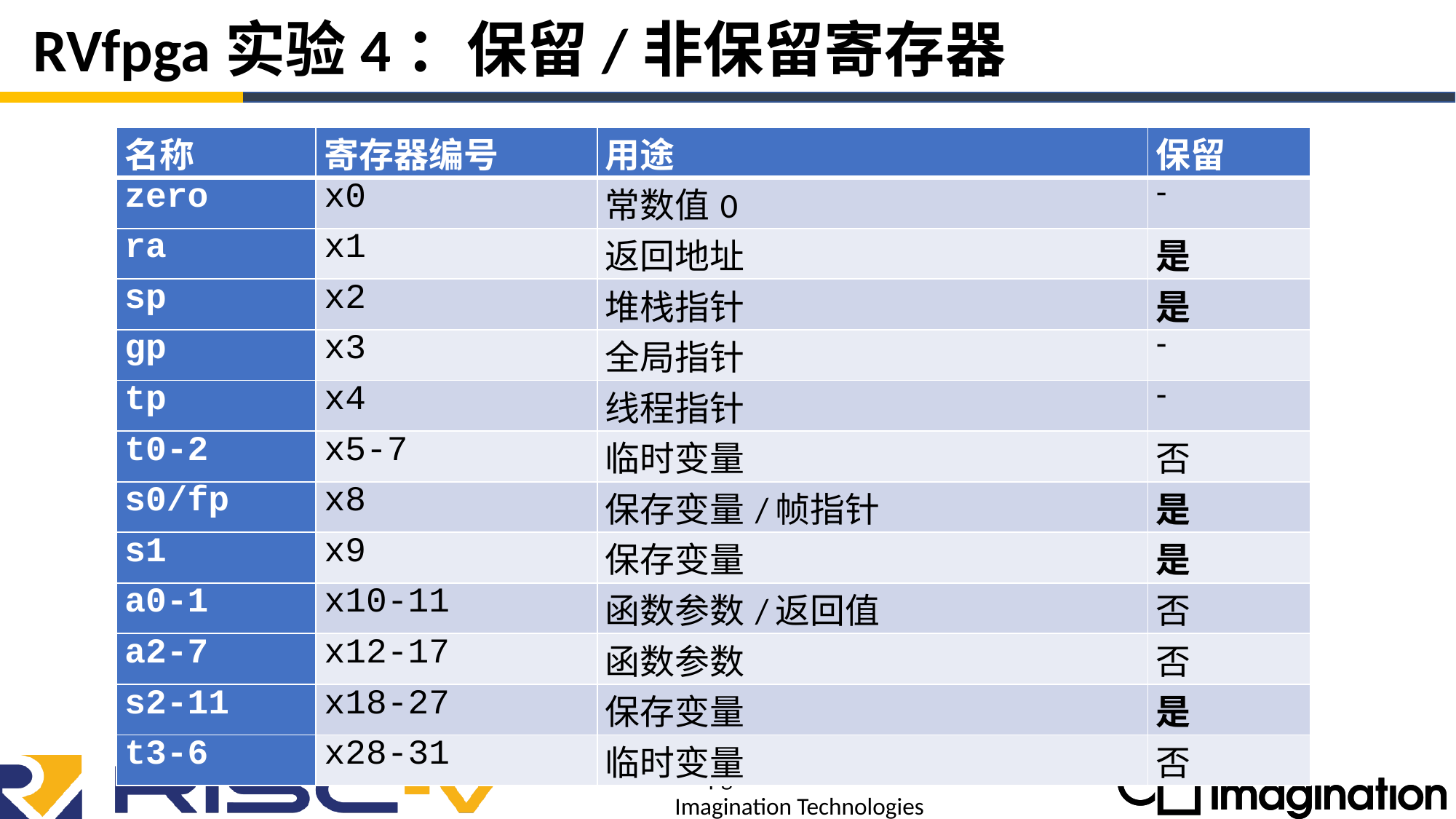

# RVfpga实验4：保留/非保留寄存器
| 名称 | 寄存器编号 | 用途 | 保留 |
| --- | --- | --- | --- |
| zero | x0 | 常数值0 | - |
| ra | x1 | 返回地址 | 是 |
| sp | x2 | 堆栈指针 | 是 |
| gp | x3 | 全局指针 | - |
| tp | x4 | 线程指针 | - |
| t0-2 | x5-7 | 临时变量 | 否 |
| s0/fp | x8 | 保存变量/帧指针 | 是 |
| s1 | x9 | 保存变量 | 是 |
| a0-1 | x10-11 | 函数参数/返回值 | 否 |
| a2-7 | x12-17 | 函数参数 | 否 |
| s2-11 | x18-27 | 保存变量 | 是 |
| t3-6 | x28-31 | 临时变量 | 否 |